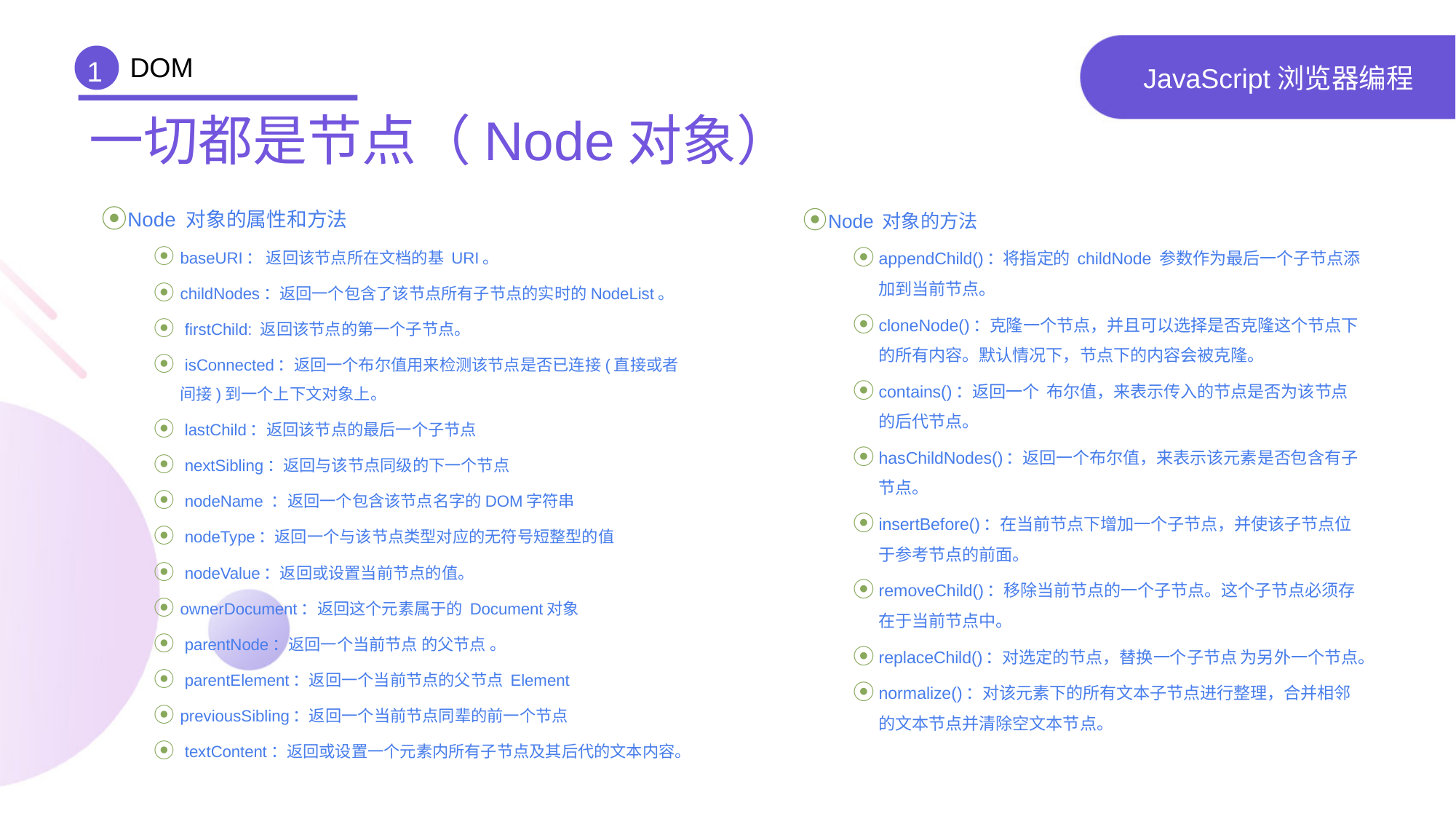

DOM
1
# JavaScript浏览器编程
一切都是节点（Node对象）
Node 对象的属性和方法
baseURI： 返回该节点所在文档的基 URI。
childNodes：返回一个包含了该节点所有子节点的实时的NodeList。
 firstChild: 返回该节点的第一个子节点。
 isConnected：返回一个布尔值用来检测该节点是否已连接(直接或者间接)到一个上下文对象上。
 lastChild：返回该节点的最后一个子节点
 nextSibling：返回与该节点同级的下一个节点
 nodeName ：返回一个包含该节点名字的DOM字符串
 nodeType：返回一个与该节点类型对应的无符号短整型的值
 nodeValue：返回或设置当前节点的值。
ownerDocument：返回这个元素属于的 Document对象
 parentNode：返回一个当前节点 的父节点 。
 parentElement：返回一个当前节点的父节点 Element
previousSibling：返回一个当前节点同辈的前一个节点
 textContent：返回或设置一个元素内所有子节点及其后代的文本内容。
Node 对象的方法
appendChild()：将指定的 childNode 参数作为最后一个子节点添加到当前节点。
cloneNode()：克隆一个节点，并且可以选择是否克隆这个节点下的所有内容。默认情况下，节点下的内容会被克隆。
contains()：返回一个  布尔值，来表示传入的节点是否为该节点的后代节点。
hasChildNodes()：返回一个布尔值，来表示该元素是否包含有子节点。
insertBefore()：在当前节点下增加一个子节点，并使该子节点位于参考节点的前面。
removeChild()：移除当前节点的一个子节点。这个子节点必须存在于当前节点中。
replaceChild()：对选定的节点，替换一个子节点 为另外一个节点。
normalize()：对该元素下的所有文本子节点进行整理，合并相邻的文本节点并清除空文本节点。